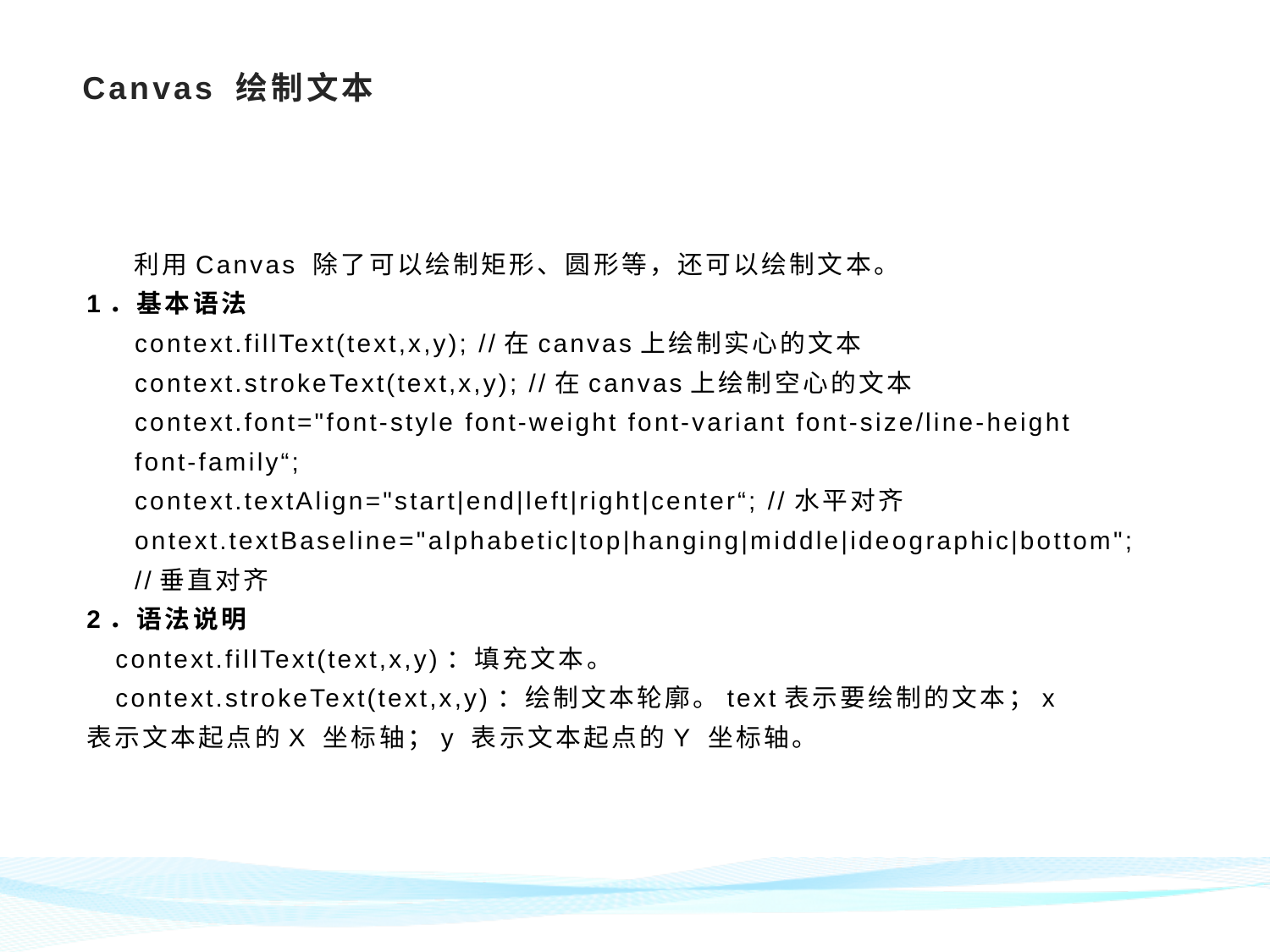

# Canvas 绘制文本
     利用Canvas 除了可以绘制矩形、圆形等，还可以绘制文本。
1．基本语法
     context.fillText(text,x,y); //在canvas上绘制实心的文本
     context.strokeText(text,x,y); //在canvas上绘制空心的文本
     context.font="font-style font-weight font-variant font-size/line-height
     font-family“;
     context.textAlign="start|end|left|right|center“; //水平对齐
     ontext.textBaseline="alphabetic|top|hanging|middle|ideographic|bottom";
     //垂直对齐
2．语法说明
   context.fillText(text,x,y)：填充文本。
   context.strokeText(text,x,y)：绘制文本轮廓。text表示要绘制的文本；x
表示文本起点的X 坐标轴；y 表示文本起点的Y 坐标轴。